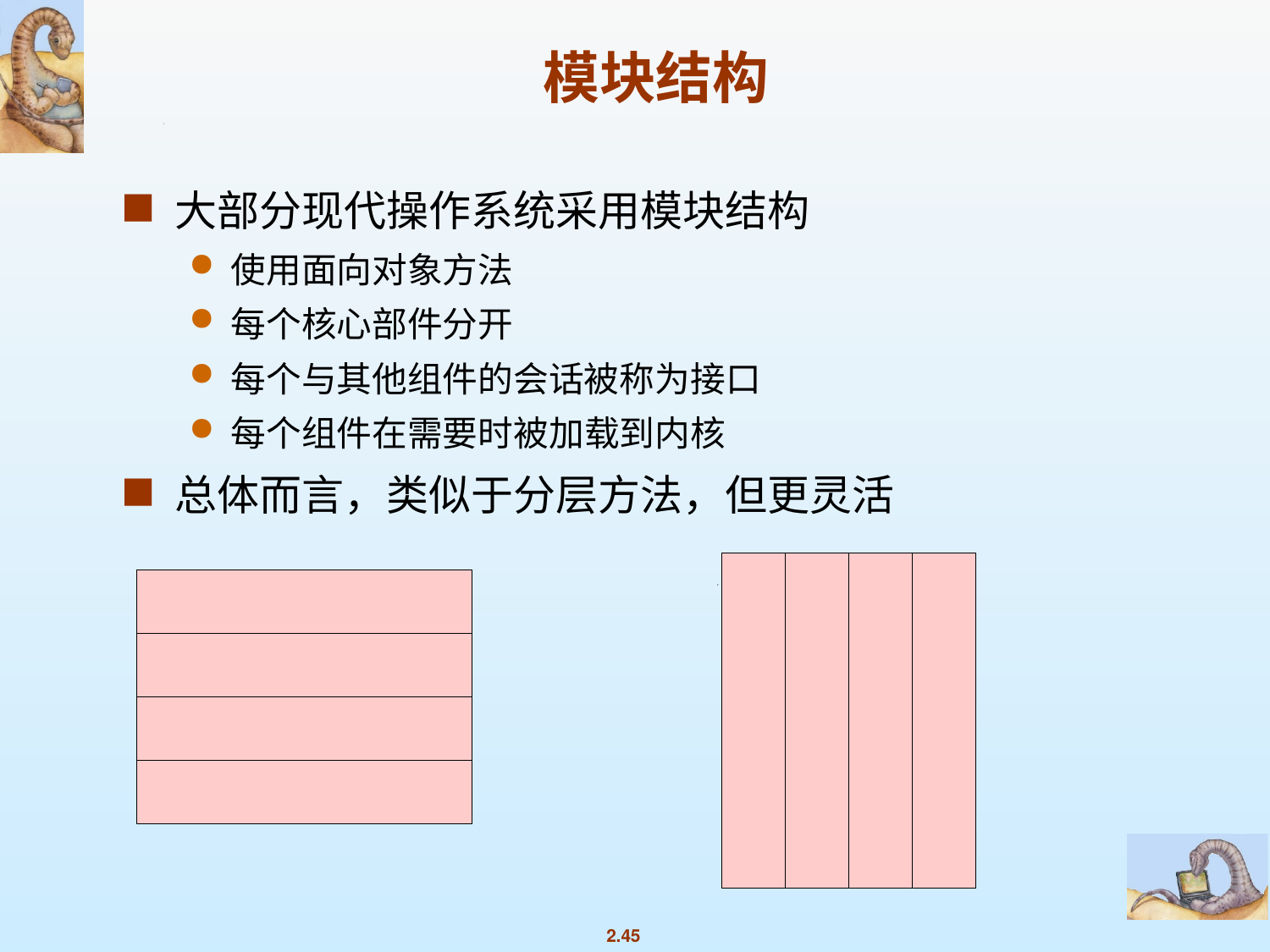

# 模块结构
大部分现代操作系统采用模块结构
使用面向对象方法
每个核心部件分开
每个与其他组件的会话被称为接口
每个组件在需要时被加载到内核
总体而言，类似于分层方法，但更灵活